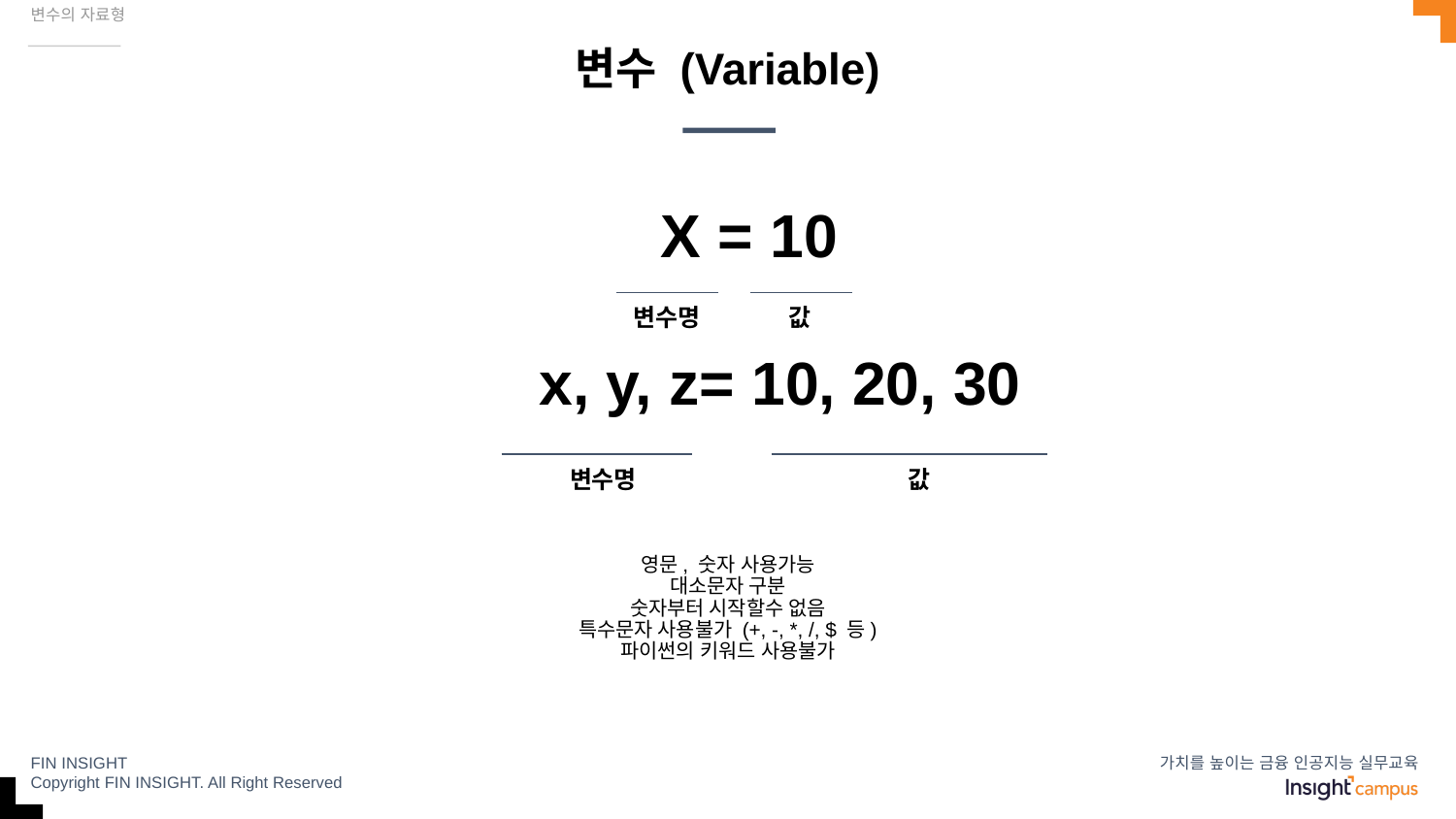

변수의 자료형
# 변수 (Variable)
X = 10
변수명
값
x, y, z= 10, 20, 30
변수명
값
영문, 숫자 사용가능
대소문자 구분
숫자부터 시작할수 없음
특수문자 사용불가 (+, -, *, /, $ 등)
파이썬의 키워드 사용불가